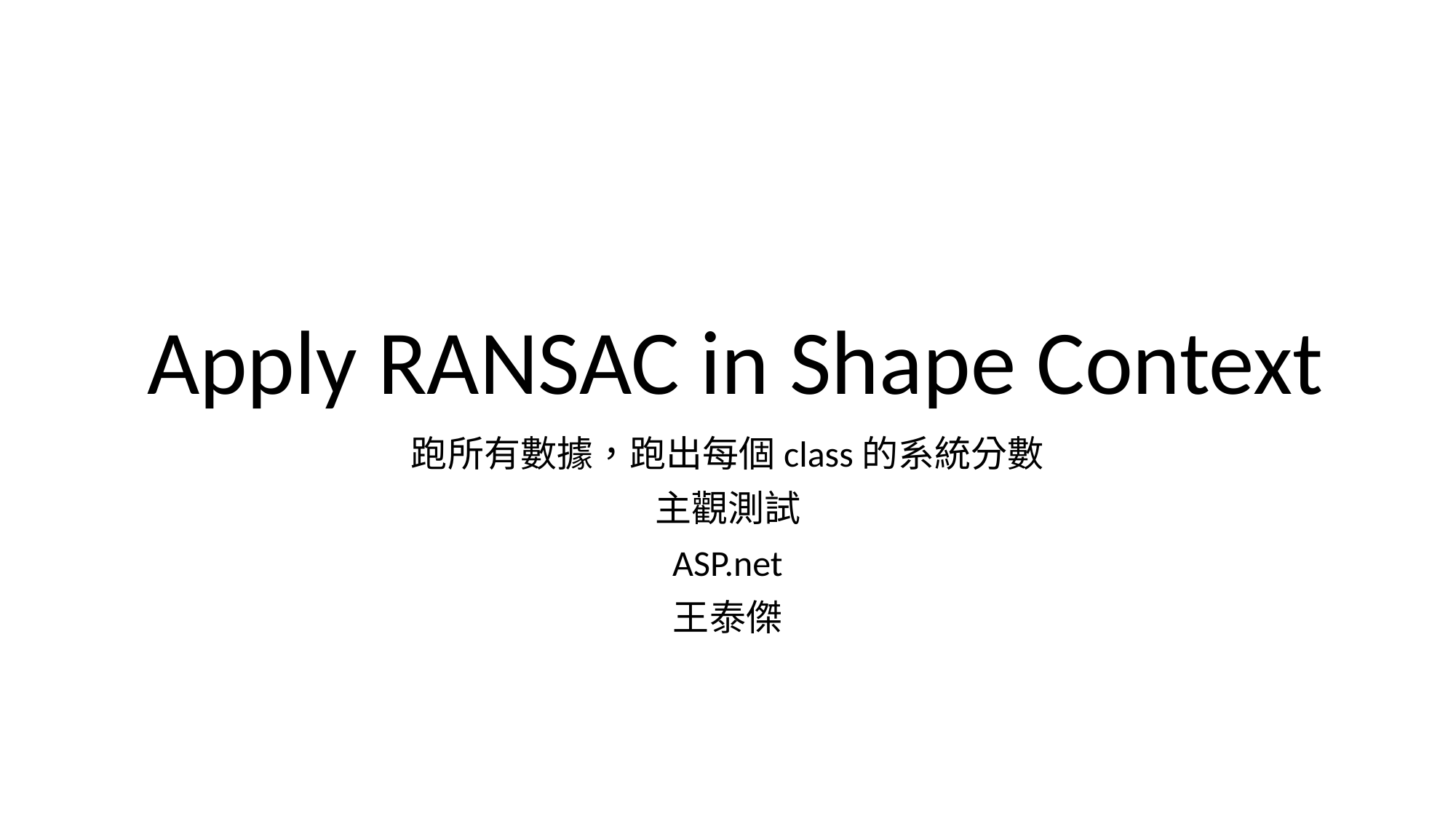

# Apply RANSAC in Shape Context
跑所有數據，跑出每個class的系統分數
主觀測試
ASP.net
王泰傑